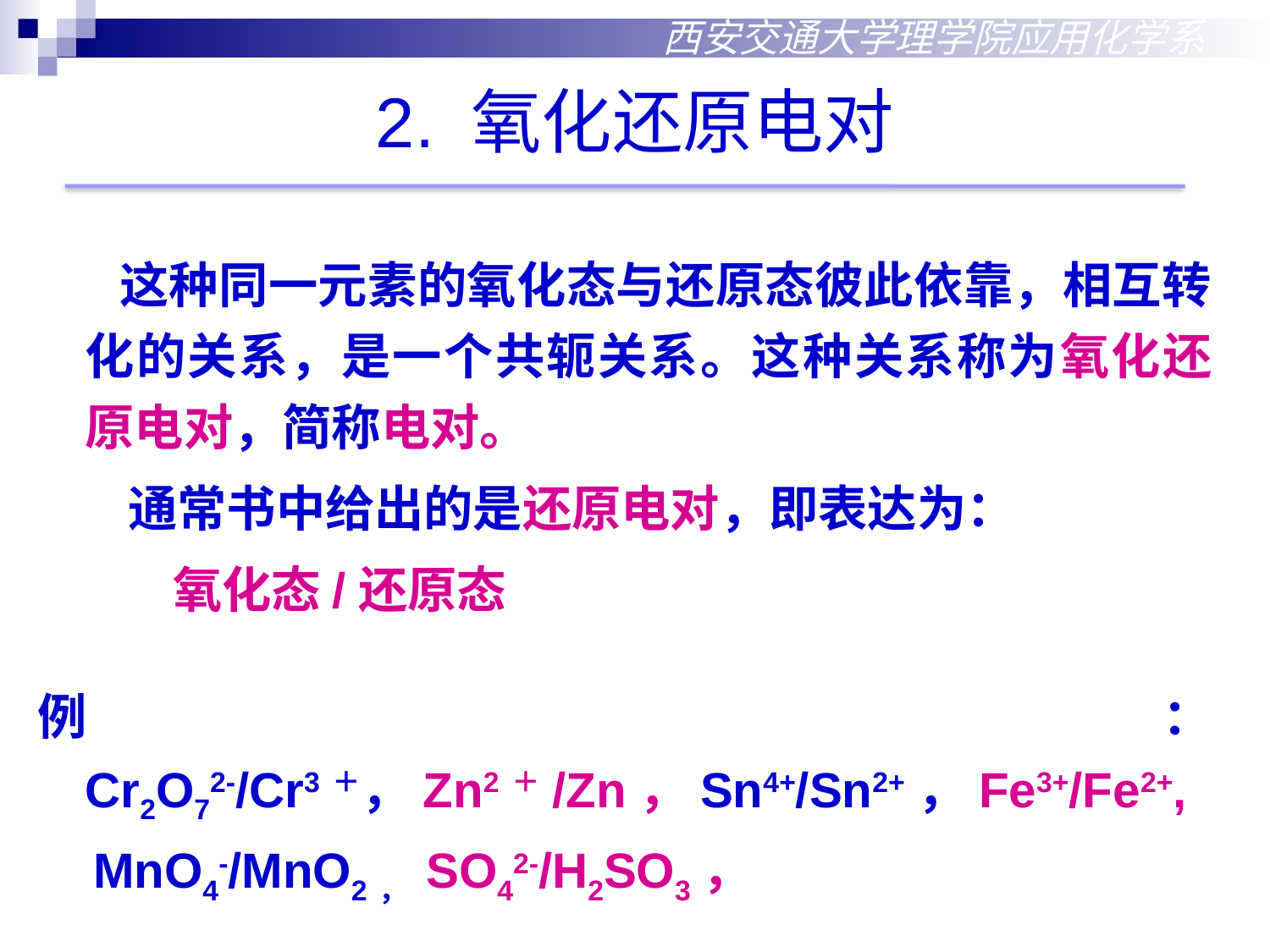

西安交通大学理学院应用化学系
2. 氧化还原电对

      这种同一元素的氧化态与还原态彼此依靠，相互转化的关系，是一个共轭关系。这种关系称为氧化还原电对，简称电对。
       通常书中给出的是还原电对，即表达为：
           氧化态/还原态

例： Cr2O72-/Cr3＋，Zn2＋/Zn，Sn4+/Sn2+，Fe3+/Fe2+,     MnO4-/MnO2， SO42-/H2SO3，